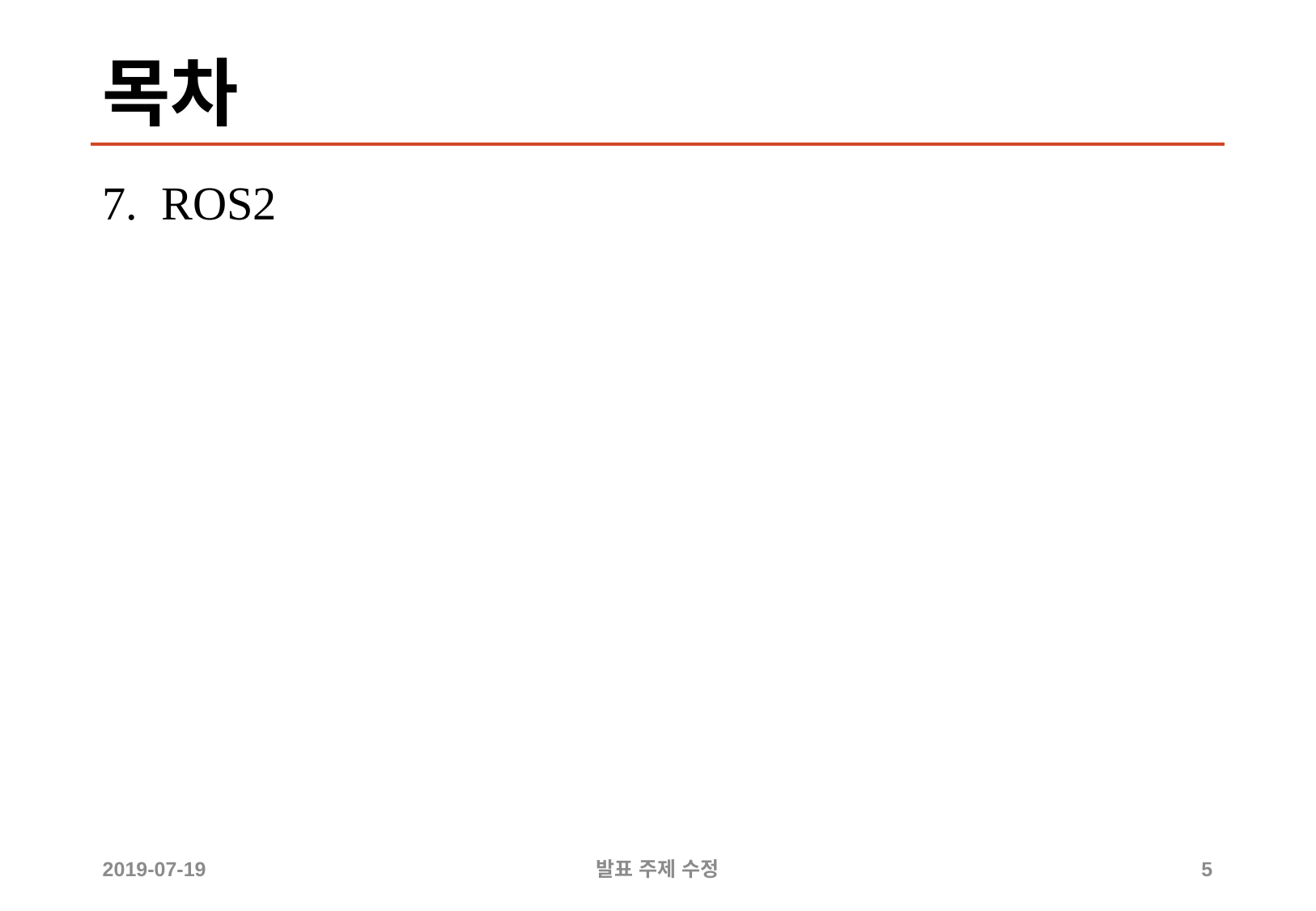

# 목차
7.  ROS2
2019-07-19
발표 주제 수정
5